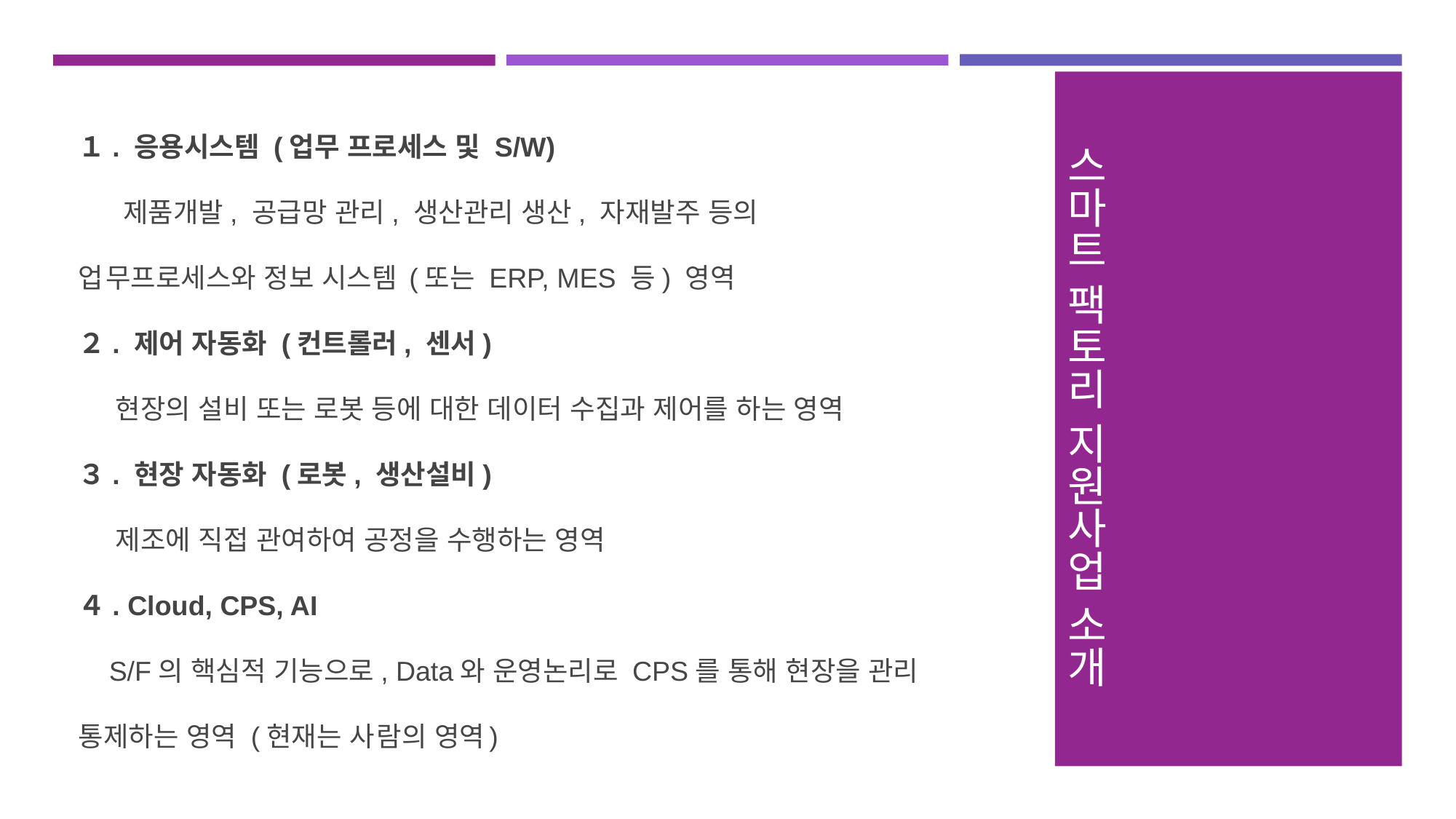

# 스마트 팩토리 지원사업 소개
１. 응용시스템 (업무 프로세스 및 S/W)
     제품개발, 공급망 관리, 생산관리 생산, 자재발주 등의
업무프로세스와 정보 시스템 (또는 ERP, MES 등) 영역
２. 제어 자동화 (컨트롤러, 센서)
    현장의 설비 또는 로봇 등에 대한 데이터 수집과 제어를 하는 영역
３. 현장 자동화 (로봇, 생산설비)
    제조에 직접 관여하여 공정을 수행하는 영역
４. Cloud, CPS, AI
    S/F의 핵심적 기능으로, Data와 운영논리로 CPS를 통해 현장을 관리 통제하는 영역 (현재는 사람의 영역)